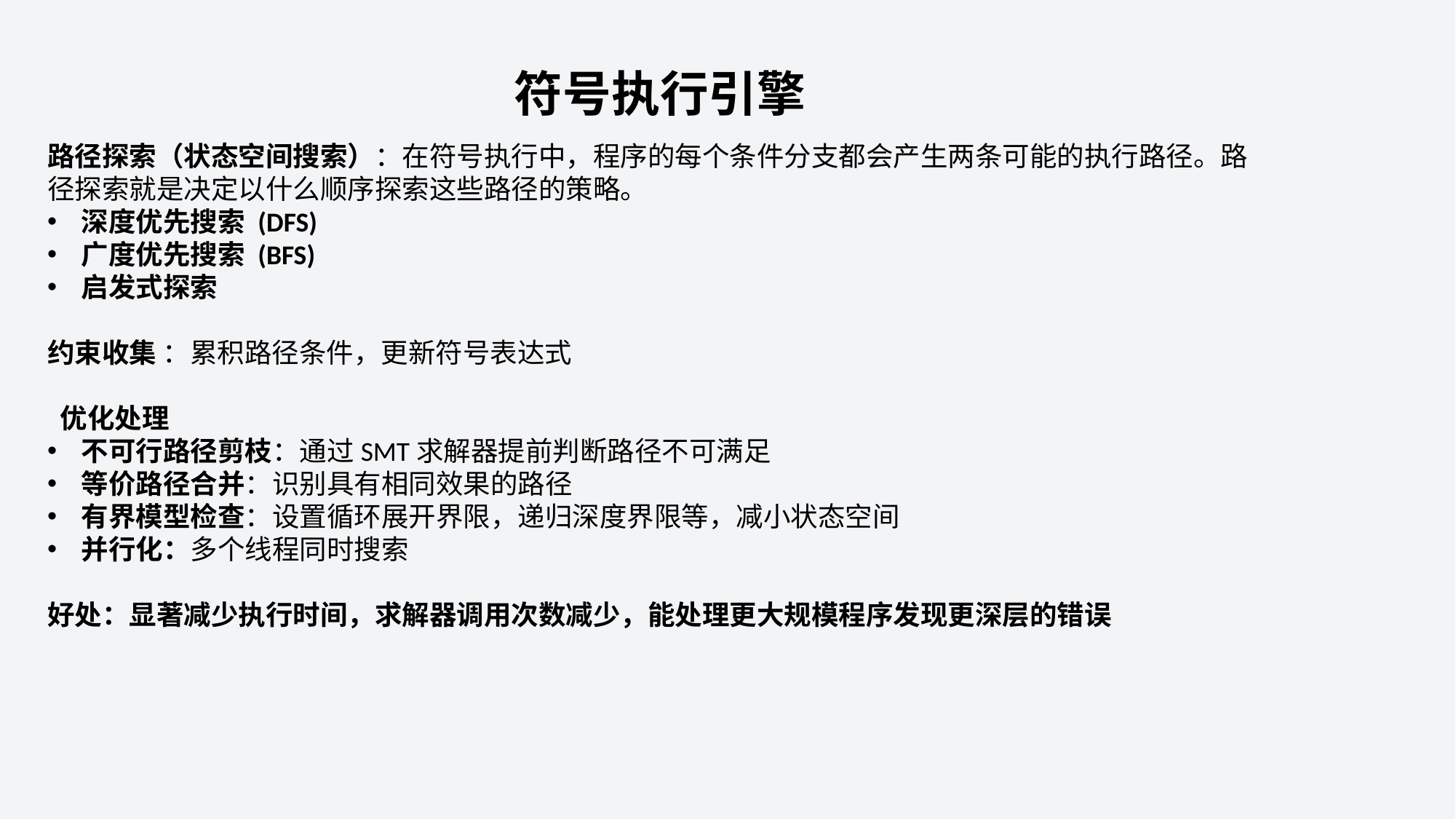

符号执行引擎

路径探索（状态空间搜索）：在符号执行中，程序的每个条件分支都会产生两条可能的执行路径。路径探索就是决定以什么顺序探索这些路径的策略。
深度优先搜索 (DFS)
广度优先搜索 (BFS)
启发式探索

约束收集 ：累积路径条件，更新符号表达式

 优化处理
不可行路径剪枝：通过SMT求解器提前判断路径不可满足
等价路径合并：识别具有相同效果的路径
有界模型检查：设置循环展开界限，递归深度界限等，减小状态空间
并行化：多个线程同时搜索

好处：显著减少执行时间，求解器调用次数减少，能处理更大规模程序发现更深层的错误